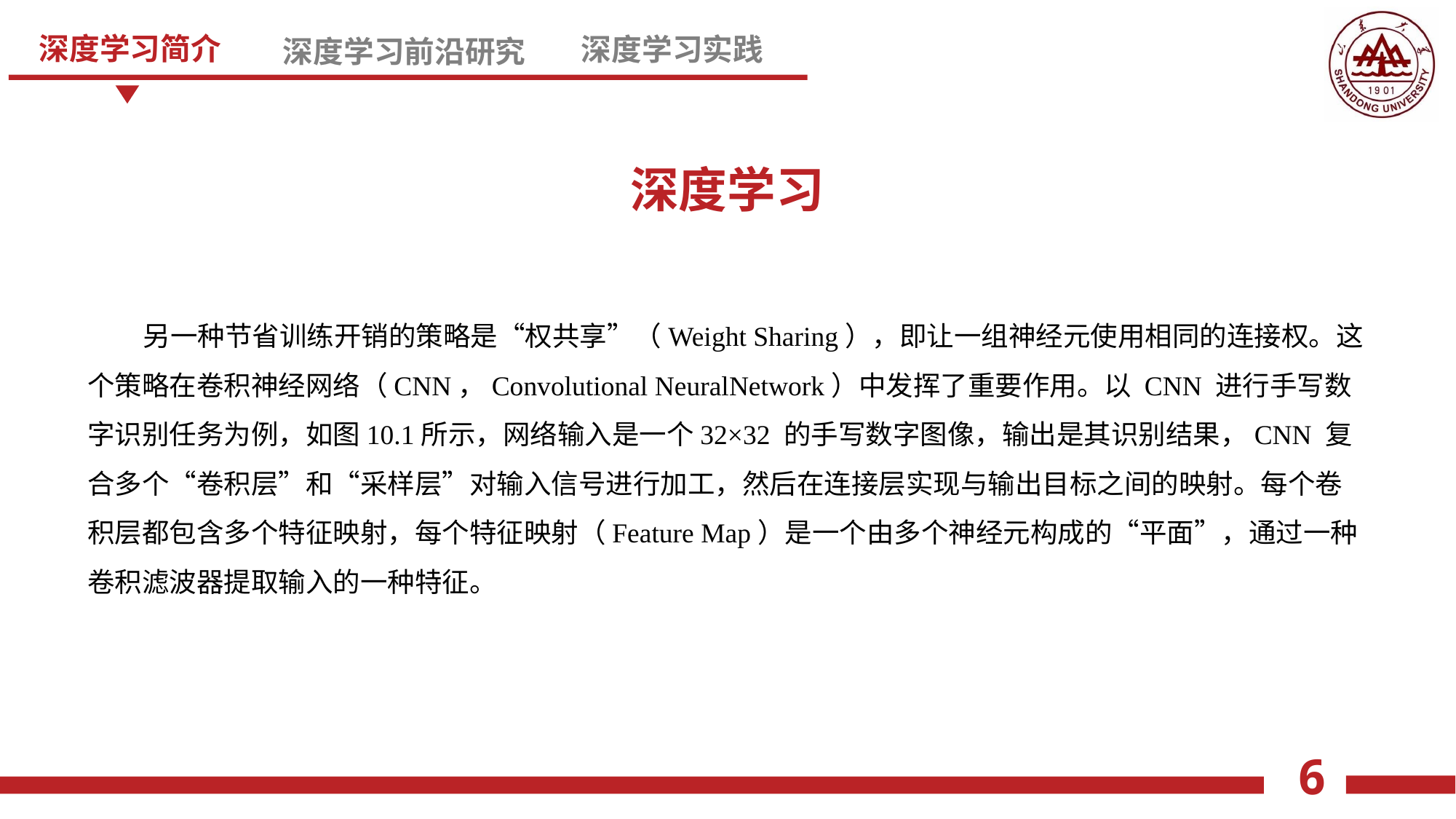

深度学习
        另一种节省训练开销的策略是“权共享”（Weight Sharing），即让一组神经元使用相同的连接权。这个策略在卷积神经网络（CNN，Convolutional NeuralNetwork）中发挥了重要作用。以 CNN 进行手写数字识别任务为例，如图10.1所示，网络输入是一个32×32 的手写数字图像，输出是其识别结果，CNN 复合多个“卷积层”和“采样层”对输入信号进行加工，然后在连接层实现与输出目标之间的映射。每个卷积层都包含多个特征映射，每个特征映射（Feature Map）是一个由多个神经元构成的“平面”，通过一种卷积滤波器提取输入的一种特征。